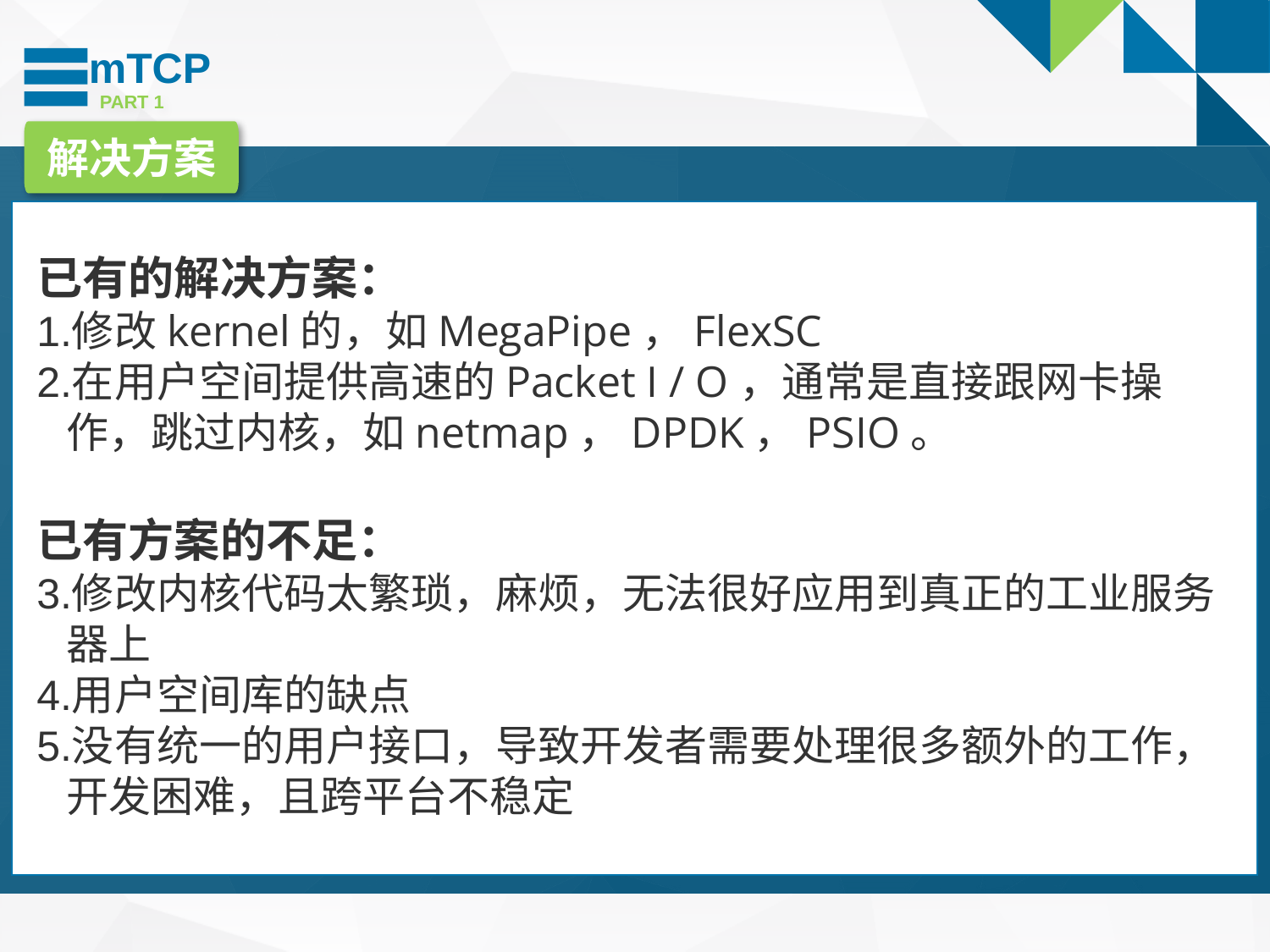

mTCP

PART 1
解决方案

已有的解决方案：
修改kernel的，如MegaPipe，FlexSC
在用户空间提供高速的Packet I / O，通常是直接跟网卡操作，跳过内核，如netmap，DPDK，PSIO。

已有方案的不足：
修改内核代码太繁琐，麻烦，无法很好应用到真正的工业服务器上
用户空间库的缺点
没有统一的用户接口，导致开发者需要处理很多额外的工作，开发困难，且跨平台不稳定